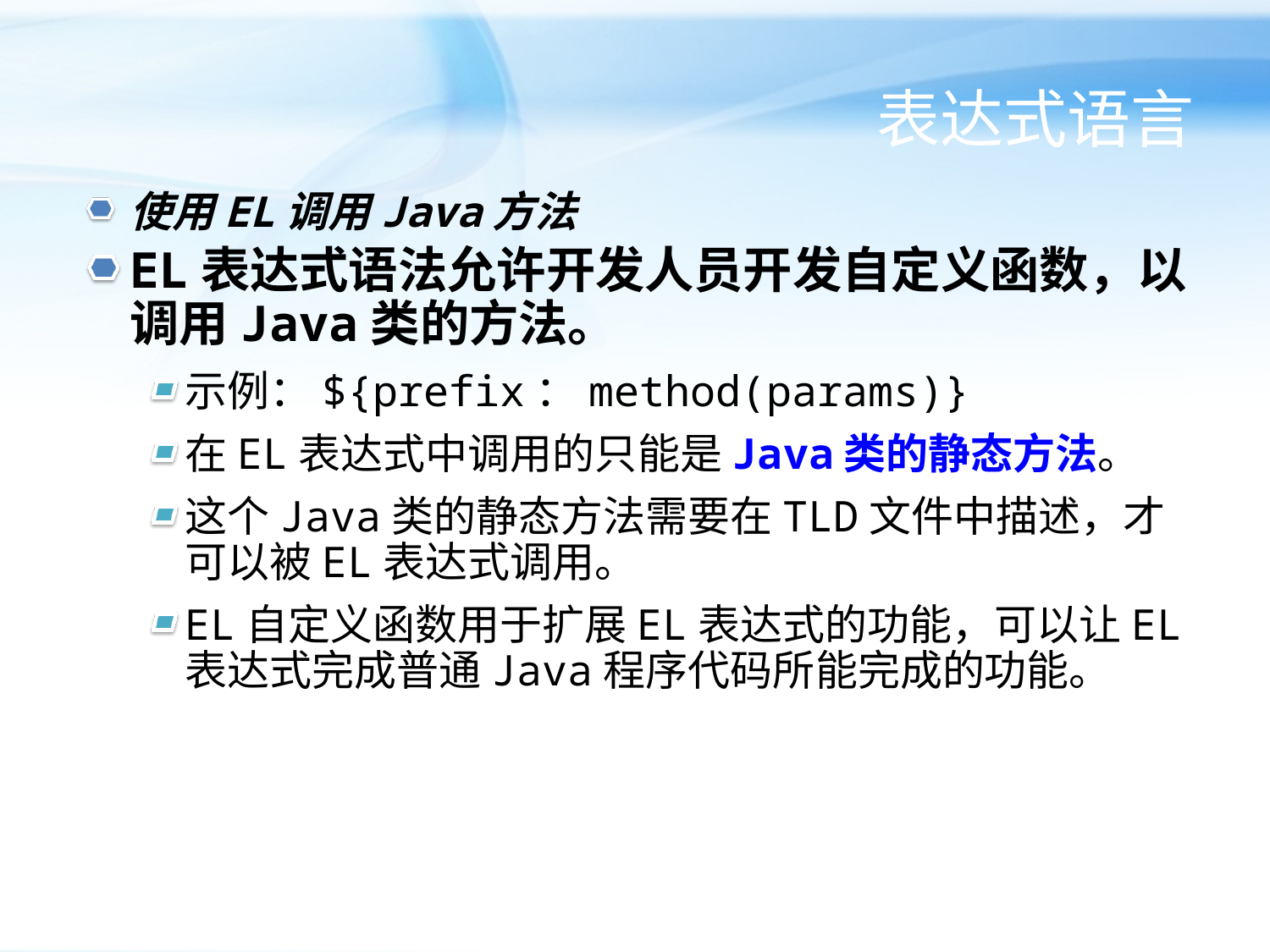

# 表达式语言
使用EL调用Java方法
EL表达式语法允许开发人员开发自定义函数，以调用Java类的方法。
示例：${prefix：method(params)}
在EL表达式中调用的只能是Java类的静态方法。
这个Java类的静态方法需要在TLD文件中描述，才可以被EL表达式调用。
EL自定义函数用于扩展EL表达式的功能，可以让EL表达式完成普通Java程序代码所能完成的功能。